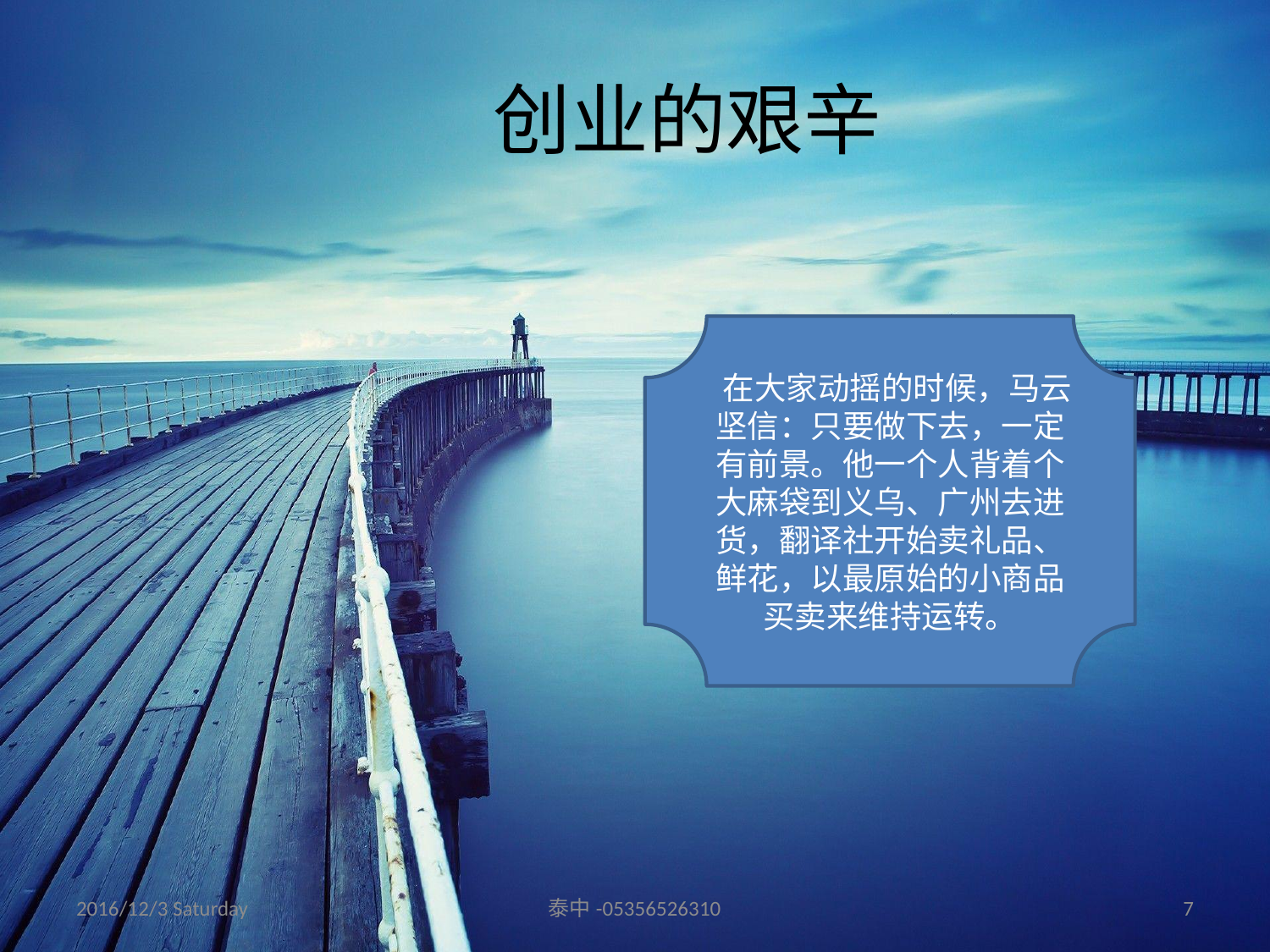

# 创业的艰辛
 在大家动摇的时候，马云坚信：只要做下去，一定有前景。他一个人背着个大麻袋到义乌、广州去进货，翻译社开始卖礼品、鲜花，以最原始的小商品买卖来维持运转。
2016/12/3 Saturday
泰中-05356526310
7